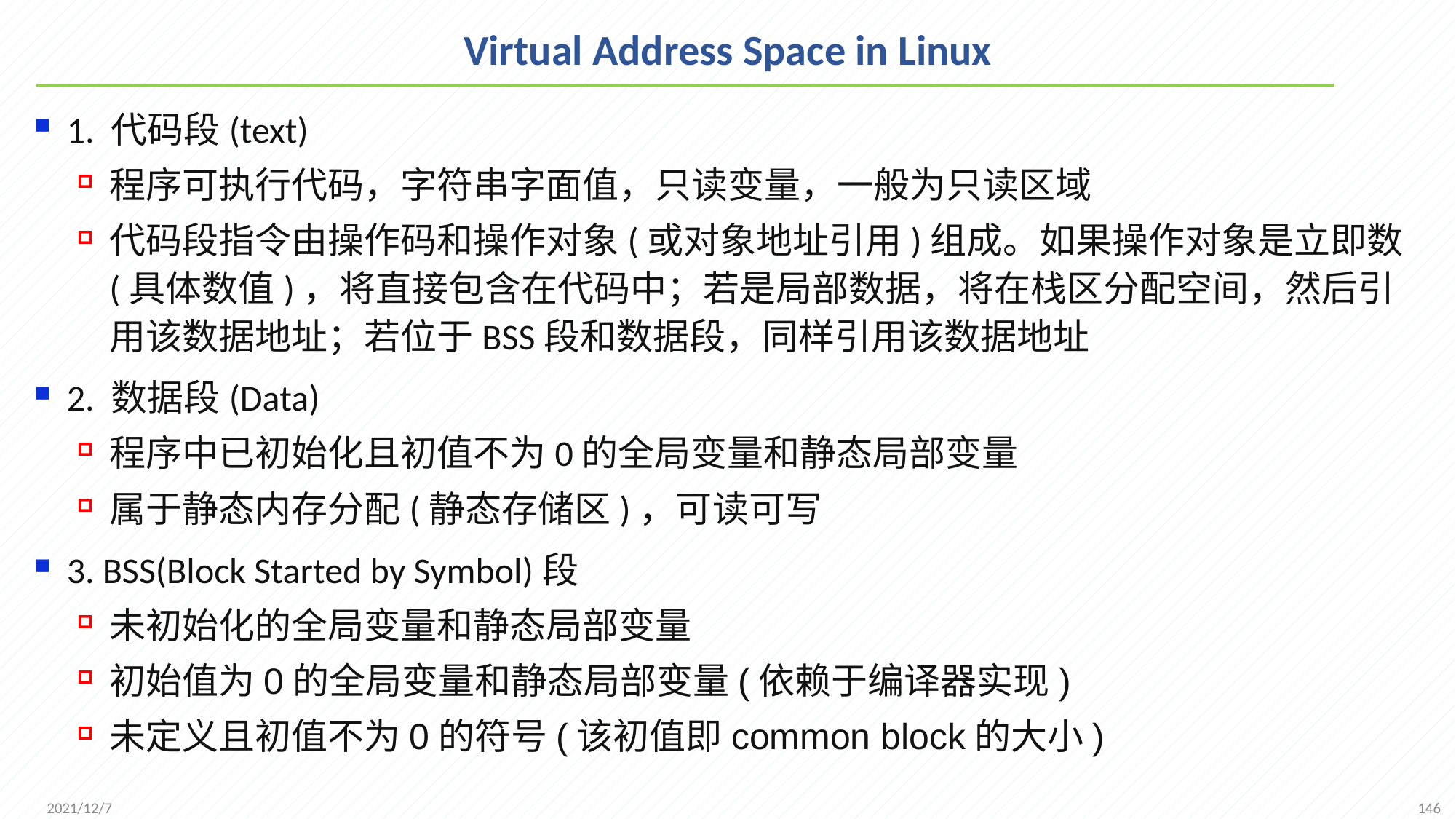

# Virtual Address Space in Linux
1. 代码段(text)
程序可执行代码，字符串字面值，只读变量，一般为只读区域
代码段指令由操作码和操作对象(或对象地址引用)组成。如果操作对象是立即数(具体数值)，将直接包含在代码中；若是局部数据，将在栈区分配空间，然后引用该数据地址；若位于BSS段和数据段，同样引用该数据地址
2. 数据段(Data)
程序中已初始化且初值不为0的全局变量和静态局部变量
属于静态内存分配(静态存储区)，可读可写
3. BSS(Block Started by Symbol)段
未初始化的全局变量和静态局部变量
初始值为0的全局变量和静态局部变量(依赖于编译器实现)
未定义且初值不为0的符号(该初值即common block的大小)

146
2021/12/7